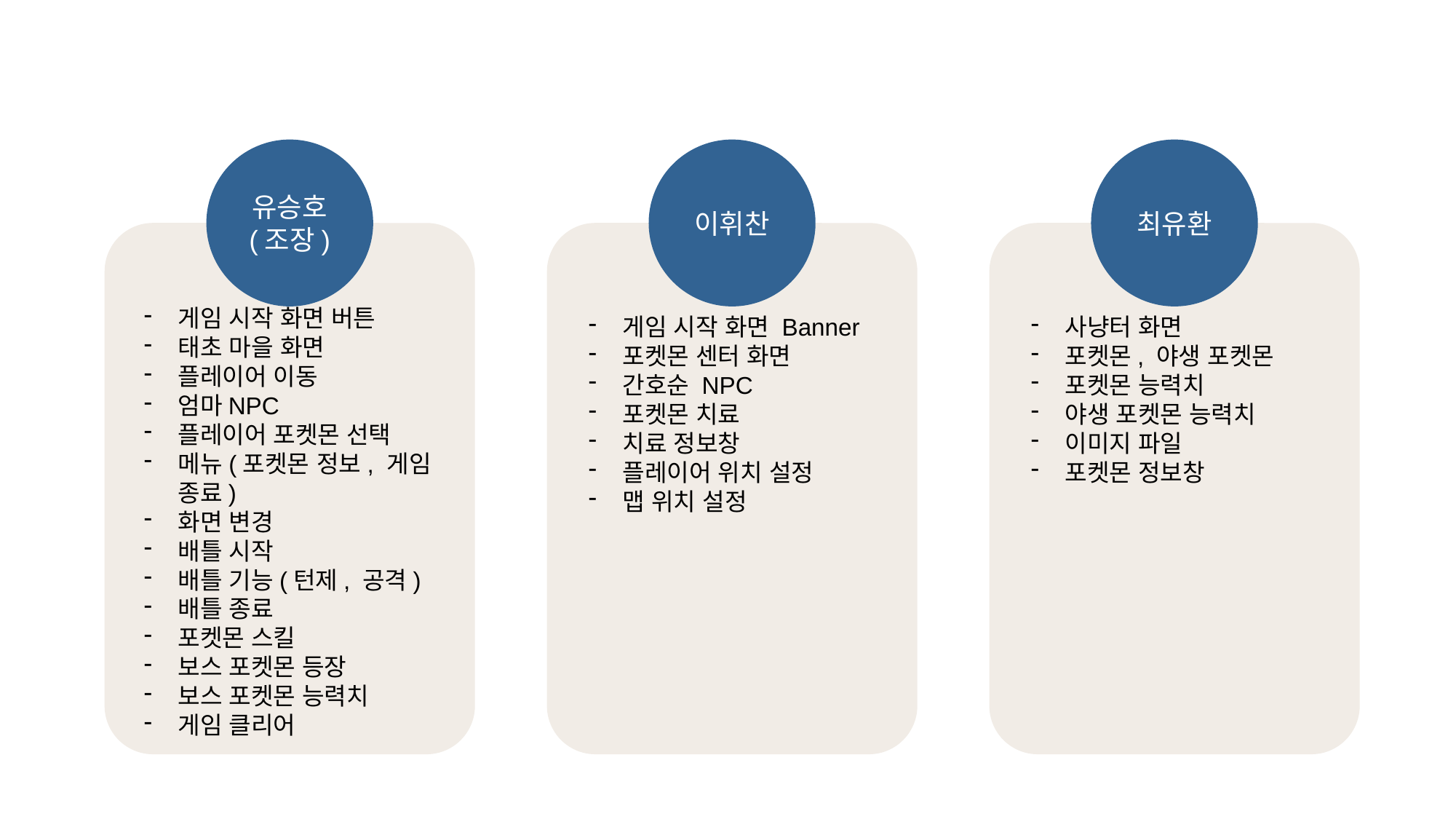

인원 분배
유승호
(조장)

이휘찬

최유환

게임 시작 화면 버튼
태초 마을 화면
플레이어 이동
엄마NPC
플레이어 포켓몬 선택
메뉴(포켓몬 정보, 게임 종료)
화면 변경
배틀 시작
배틀 기능(턴제, 공격)
배틀 종료
포켓몬 스킬
보스 포켓몬 등장
보스 포켓몬 능력치
게임 클리어
게임 시작 화면 Banner
포켓몬 센터 화면
간호순 NPC
포켓몬 치료
치료 정보창
플레이어 위치 설정
맵 위치 설정
사냥터 화면
포켓몬, 야생 포켓몬
포켓몬 능력치
야생 포켓몬 능력치
이미지 파일
포켓몬 정보창